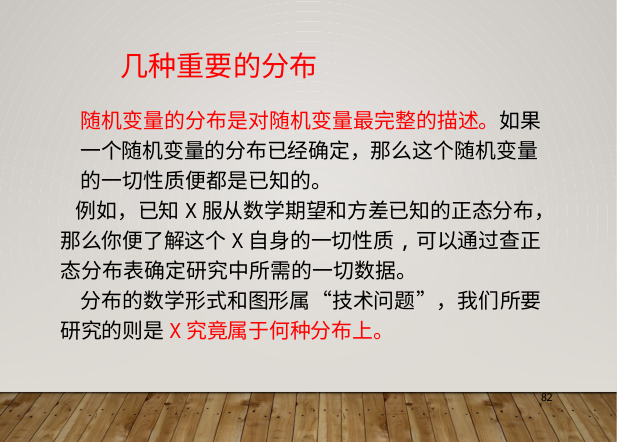

几种重要的分布
随机变量的分布是对随机变量最完整的描述。如果一个随机变量的分布已经确定，那么这个随机变量的一切性质便都是已知的。
  例如，已知X服从数学期望和方差已知的正态分布，那么你便了解这个X自身的一切性质,可以通过查正态分布表确定研究中所需的一切数据。
   分布的数学形式和图形属“技术问题”，我们所要研究的则是X究竟属于何种分布上。
82